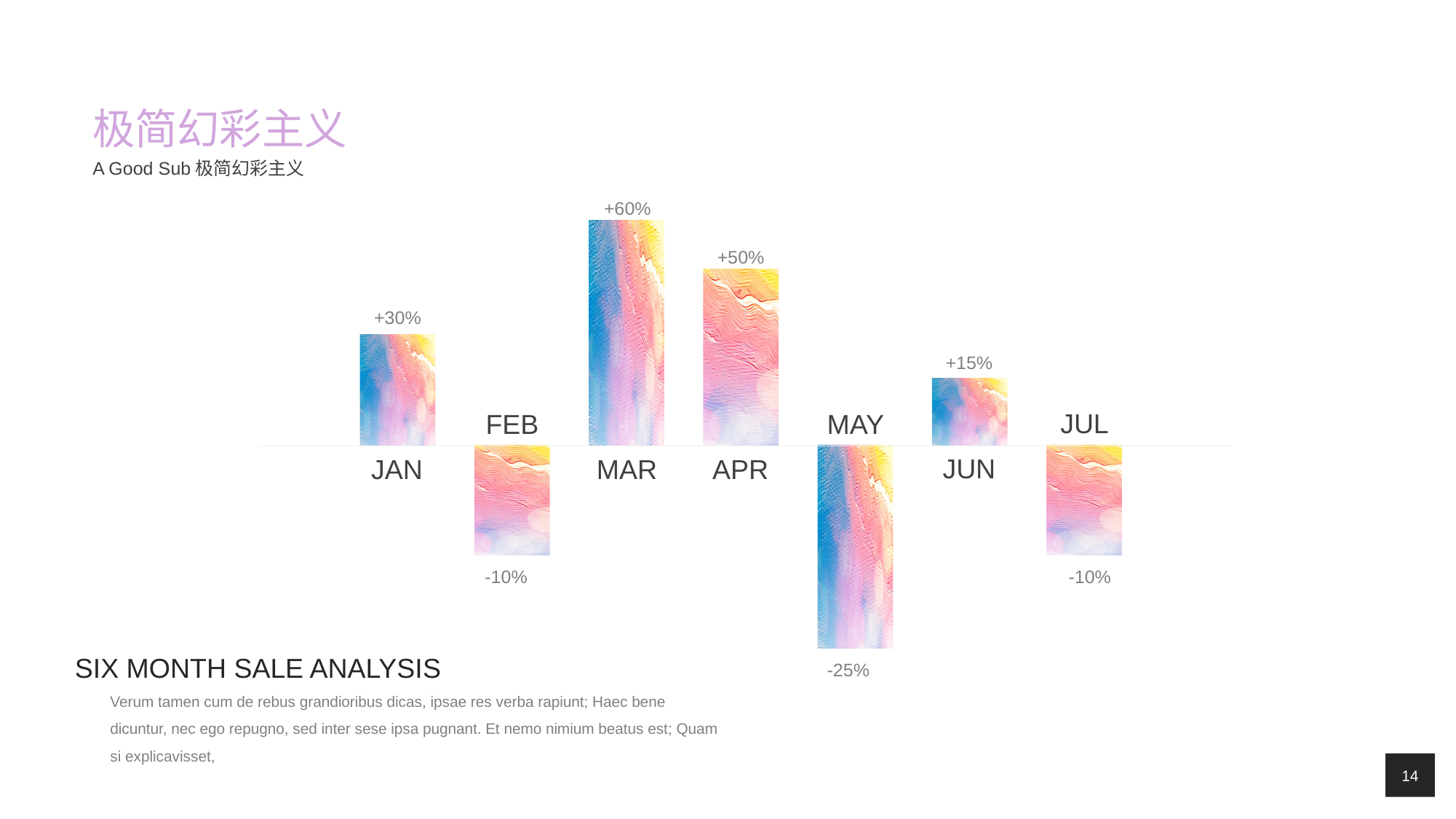

# 极简幻彩主义
A Good Sub极简幻彩主义
+60%

+50%

+30%

+15%

JUL
FEB
MAY

JUN
JAN
MAR
APR
-10%
-10%
SIX MONTH SALE ANALYSIS
-25%
Verum tamen cum de rebus grandioribus dicas, ipsae res verba rapiunt; Haec bene dicuntur, nec ego repugno, sed inter sese ipsa pugnant. Et nemo nimium beatus est; Quam si explicavisset,
14